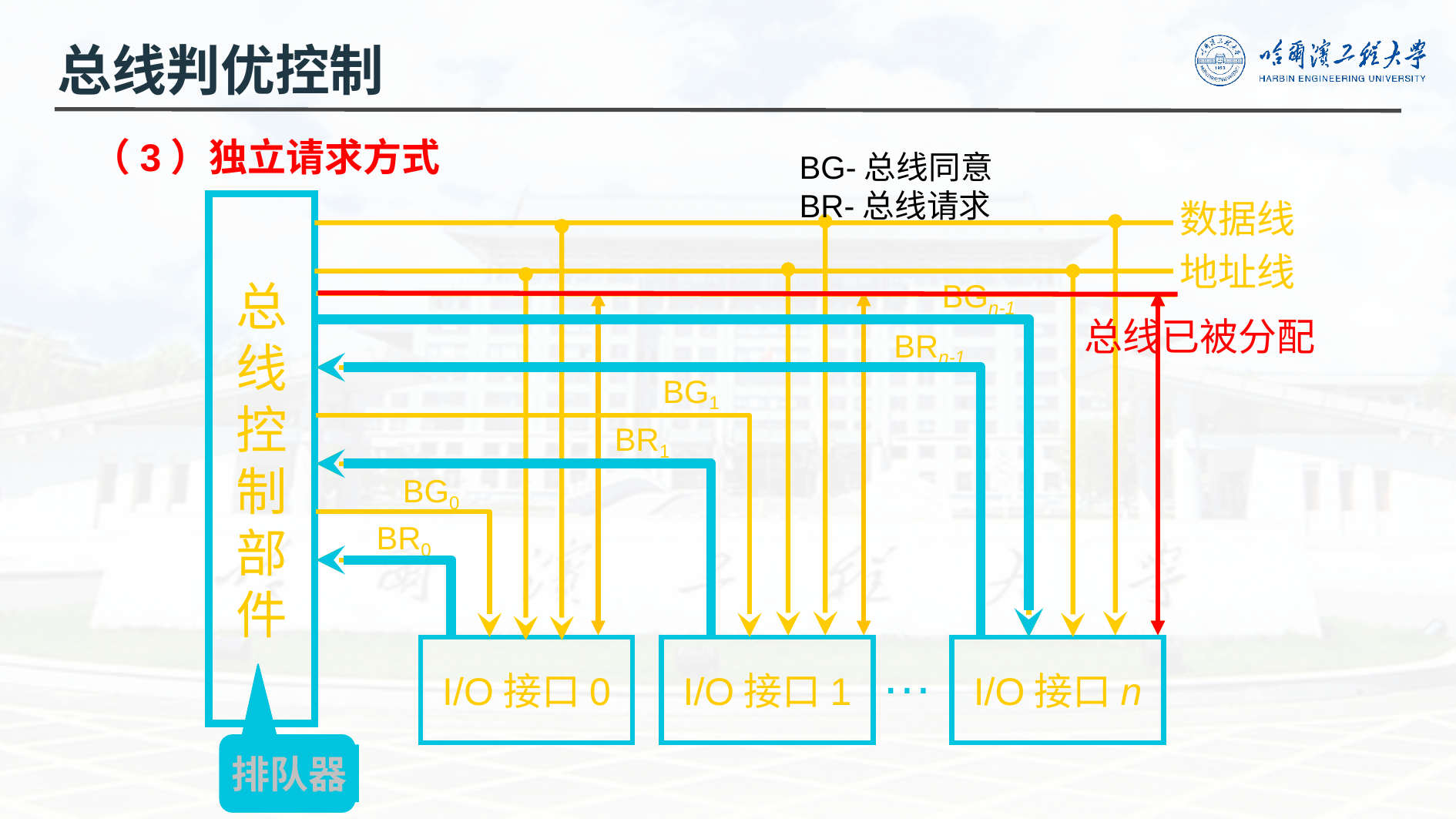

总线判优控制

BG-总线同意
BR-总线请求
数据线
总
线
控
制
部
件

地址线

BGn-1

BRn-1

BG1

BR1

BG0

BR0

I/O接口0
I/O接口1
…
I/O接口n

总线已被分配

 （3）独立请求方式

排队器

排队器